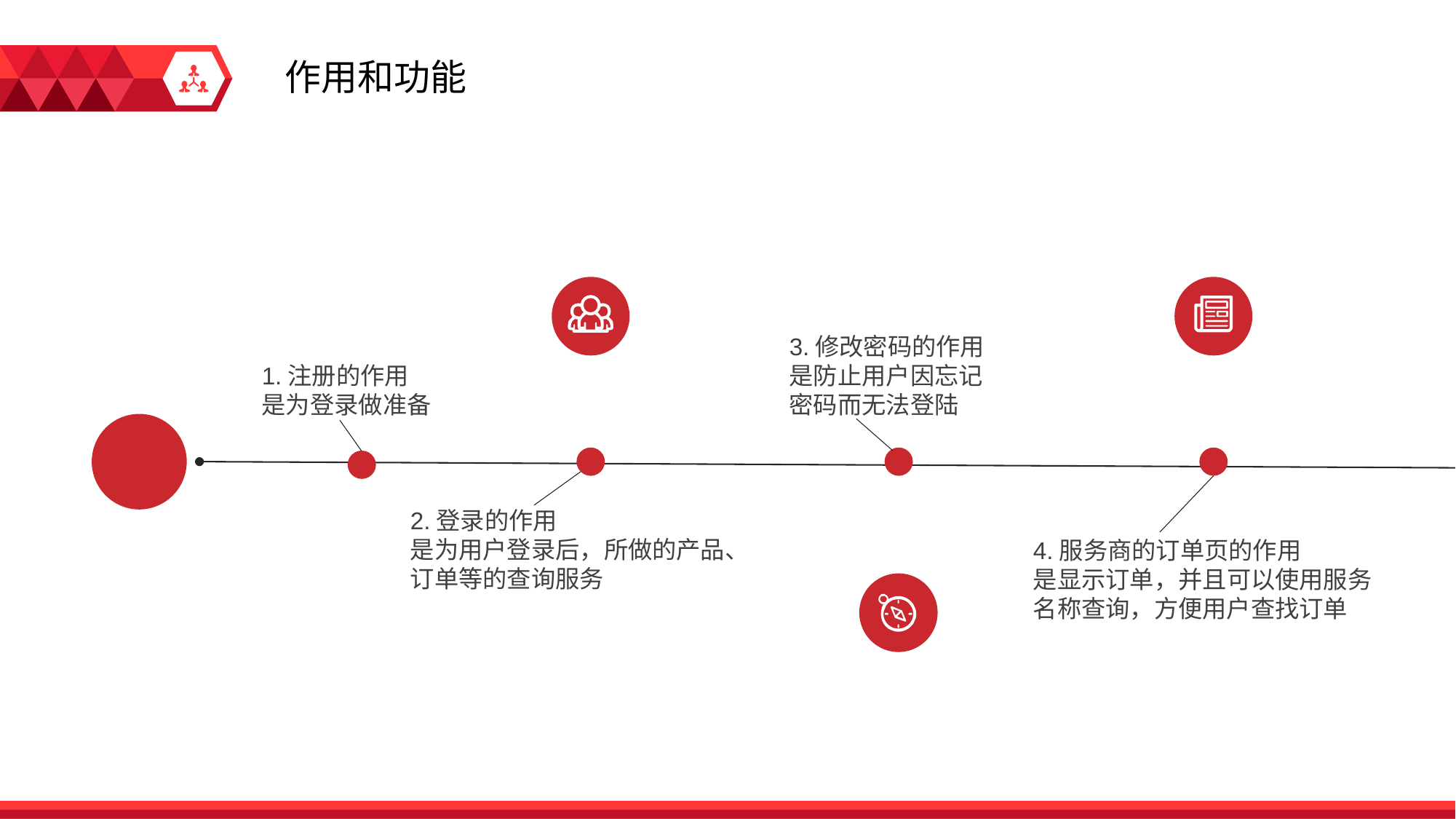

在政府及相关部门的大力支持下，经过三年的努力和资金投入，xx如今已形成了以轻纺、服装、饰品、鞋帽等商品为主的特色购物街区。
作用和功能

3.修改密码的作用
是防止用户因忘记密码而无法登陆
1.注册的作用
是为登录做准备

2.登录的作用
是为用户登录后，所做的产品、订单等的查询服务
4.服务商的订单页的作用
是显示订单，并且可以使用服务名称查询，方便用户查找订单